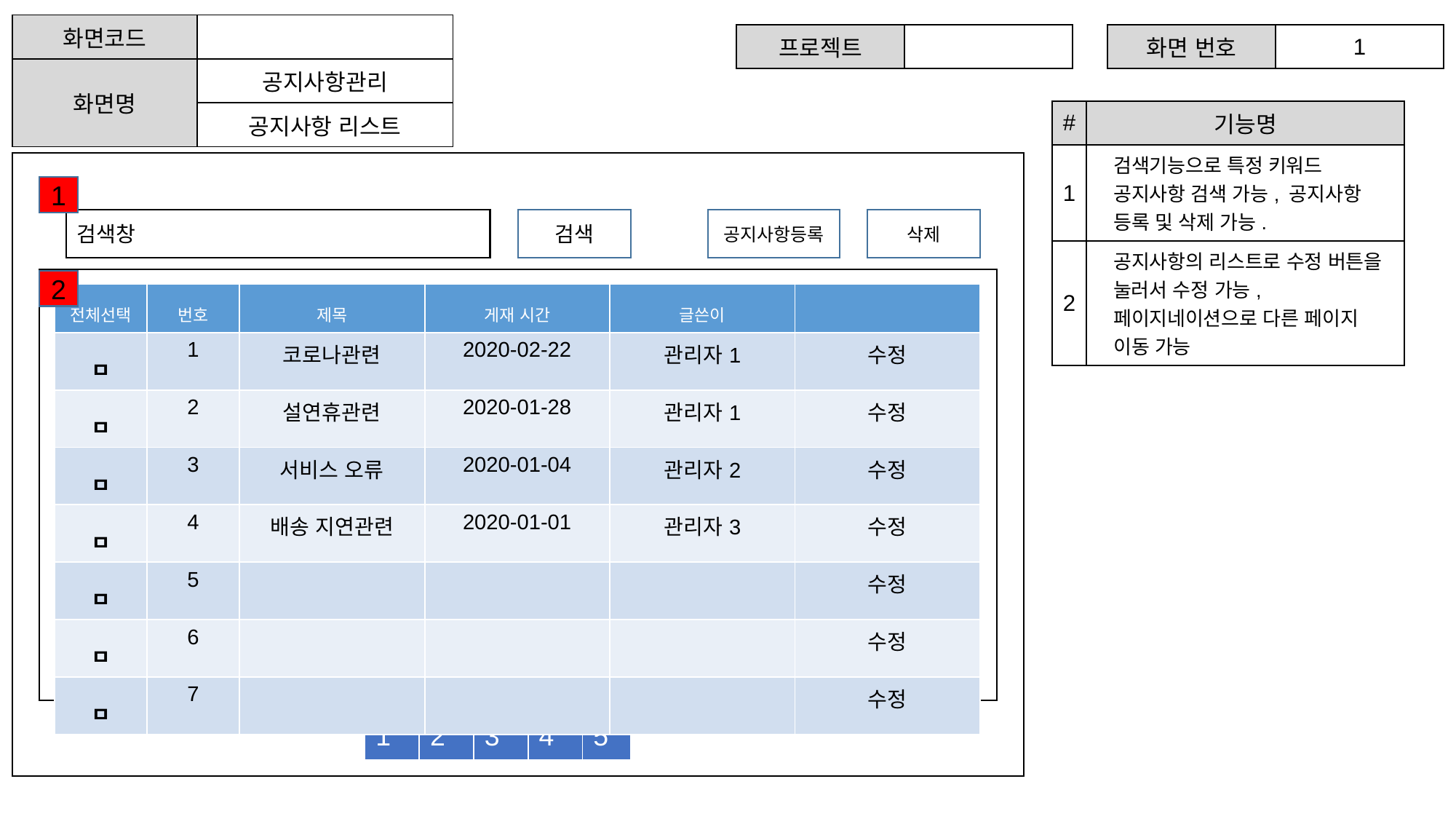

| 화면코드 |  |
| --- | --- |
| 화면명 | 공지사항관리 |
|  | 공지사항 리스트 |
| 프로젝트 |  |
| --- | --- |
| 화면 번호 | 1 |
| --- | --- |
| # | 기능명 |
| --- | --- |
| 1 | 검색기능으로 특정 키워드 공지사항 검색 가능, 공지사항 등록 및 삭제 가능. |
| 2 | 공지사항의 리스트로 수정 버튼을 눌러서 수정 가능, 페이지네이션으로 다른 페이지 이동 가능 |

1
검색창
검색
공지사항등록
삭제

2
| 전체선택 | 번호 | 제목 | 게재 시간 | 글쓴이 |  |
| --- | --- | --- | --- | --- | --- |
| ㅁ | 1 | 코로나관련 | 2020-02-22 | 관리자1 | 수정 |
| ㅁ | 2 | 설연휴관련 | 2020-01-28 | 관리자1 | 수정 |
| ㅁ | 3 | 서비스 오류 | 2020-01-04 | 관리자2 | 수정 |
| ㅁ | 4 | 배송 지연관련 | 2020-01-01 | 관리자3 | 수정 |
| ㅁ | 5 |  |  |  | 수정 |
| ㅁ | 6 |  |  |  | 수정 |
| ㅁ | 7 |  |  |  | 수정 |
| 1 | 2 | 3 | 4 | 5 |
| --- | --- | --- | --- | --- |